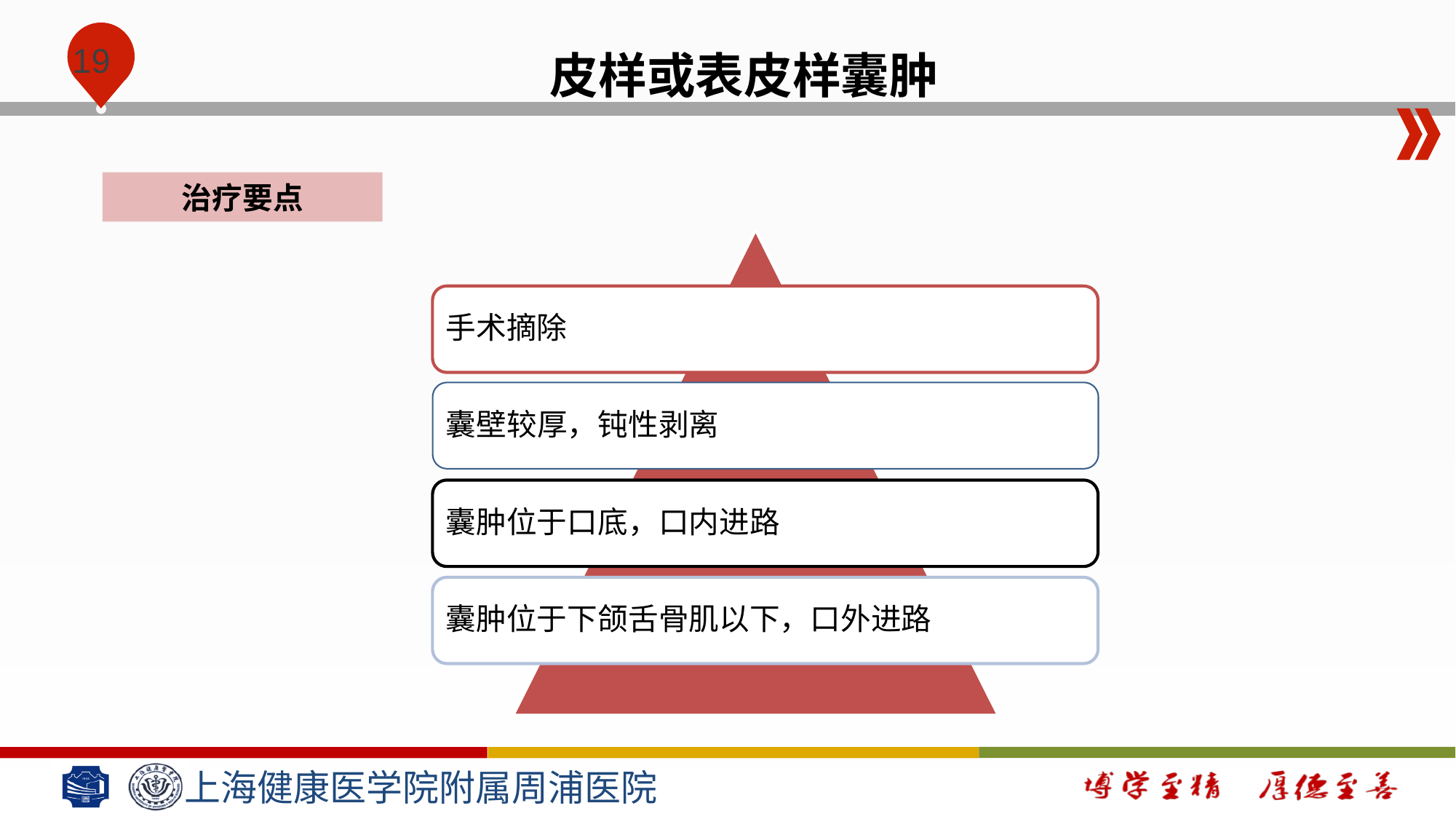

皮样或表皮样囊肿
治疗要点

手术摘除
囊壁较厚，钝性剥离
囊肿位于口底，口内进路
囊肿位于下颌舌骨肌以下，口外进路